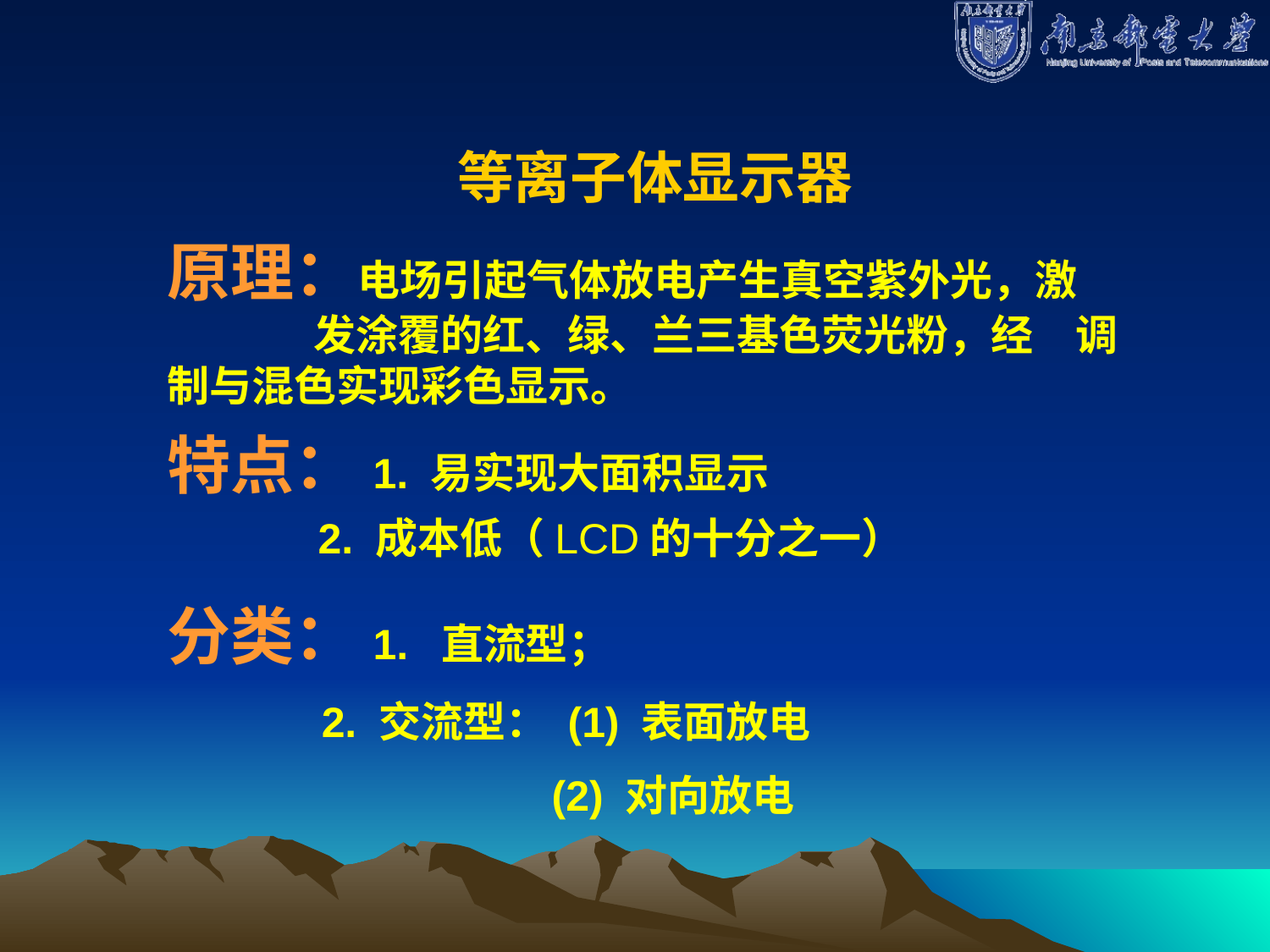

等离子体显示器
原理：电场引起气体放电产生真空紫外光，激  	  发涂覆的红、绿、兰三基色荧光粉，经 	  调制与混色实现彩色显示。
特点：1. 易实现大面积显示
	  2. 成本低（LCD的十分之一）
分类：1. 直流型；
             2. 交流型： (1) 表面放电
		           (2) 对向放电
66